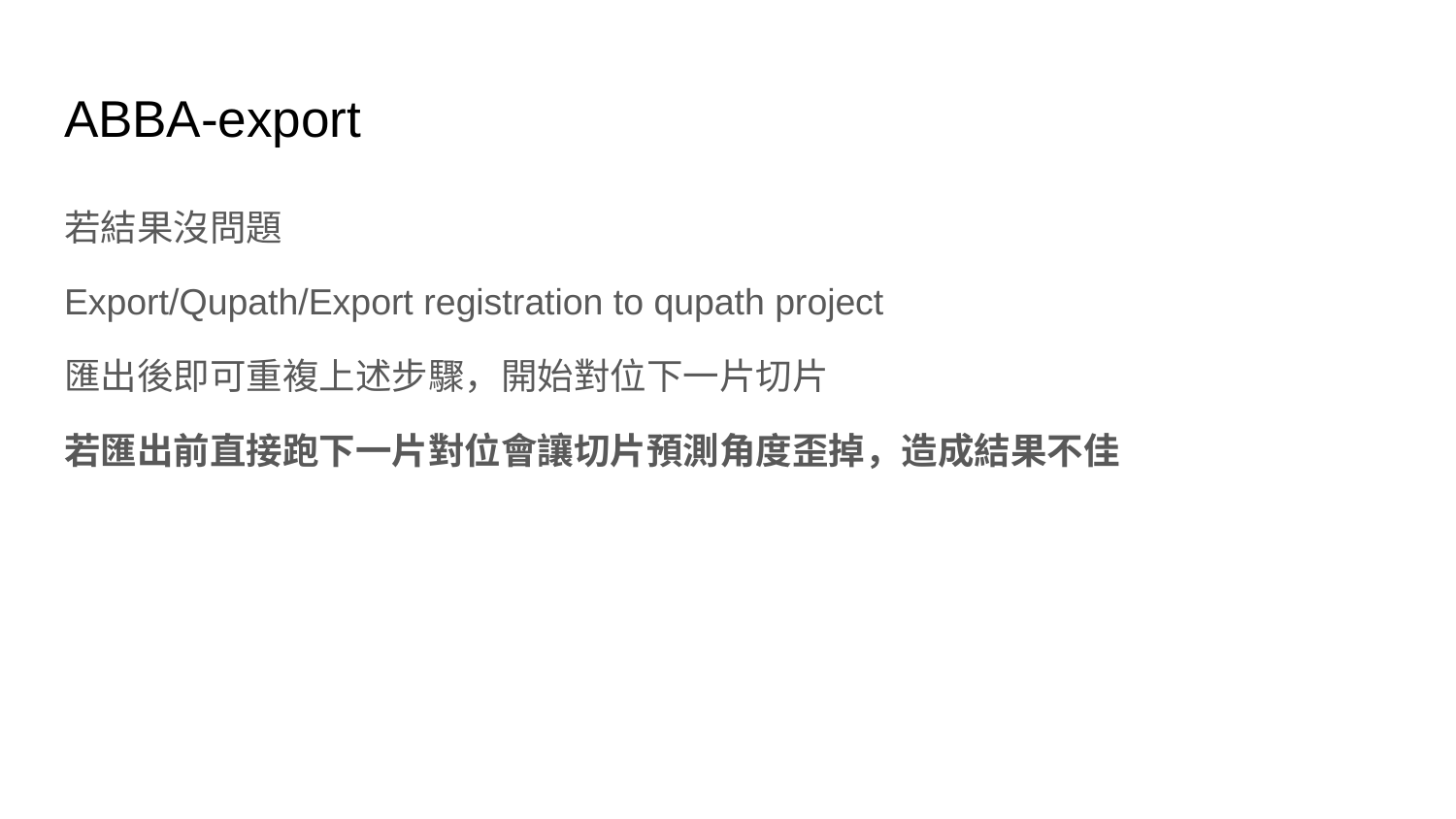

# ABBA-export
若結果沒問題
Export/Qupath/Export registration to qupath project
匯出後即可重複上述步驟，開始對位下一片切片
若匯出前直接跑下一片對位會讓切片預測角度歪掉，造成結果不佳